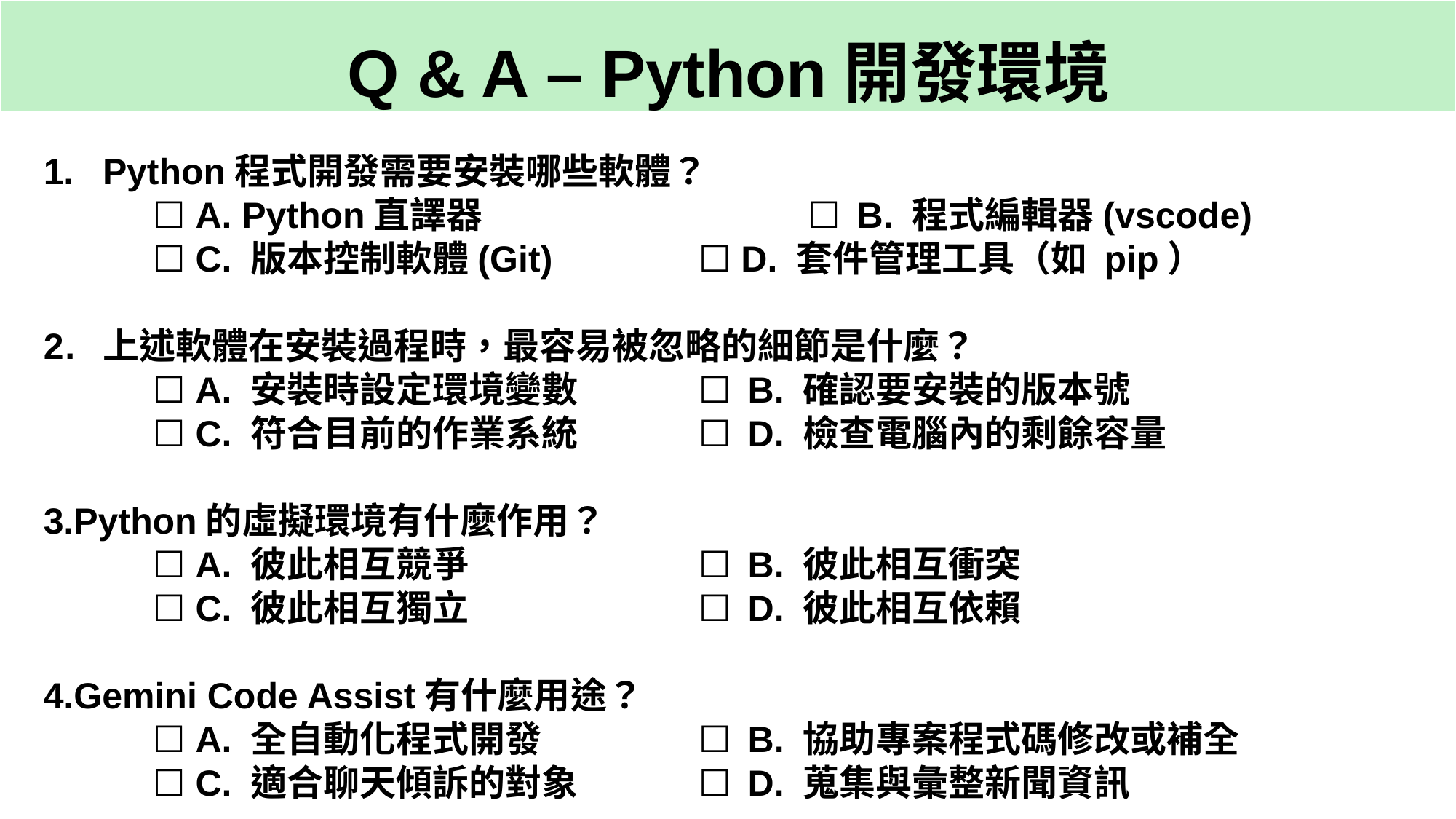

Q & A – Python開發環境
Python程式開發需要安裝哪些軟體？
	☐ A. Python直譯器			☐ B. 程式編輯器(vscode)
	☐ C. 版本控制軟體(Git) 		☐ D. 套件管理工具（如 pip）

上述軟體在安裝過程時，最容易被忽略的細節是什麼？
	☐ A. 安裝時設定環境變數		☐ B. 確認要安裝的版本號
	☐ C. 符合目前的作業系統		☐ D. 檢查電腦內的剩餘容量

3.Python的虛擬環境有什麼作用？
	☐ A. 彼此相互競爭			☐ B. 彼此相互衝突
	☐ C. 彼此相互獨立			☐ D. 彼此相互依賴

4.Gemini Code Assist有什麼用途？
	☐ A. 全自動化程式開發		☐ B. 協助專案程式碼修改或補全
	☐ C. 適合聊天傾訴的對象		☐ D. 蒐集與彙整新聞資訊